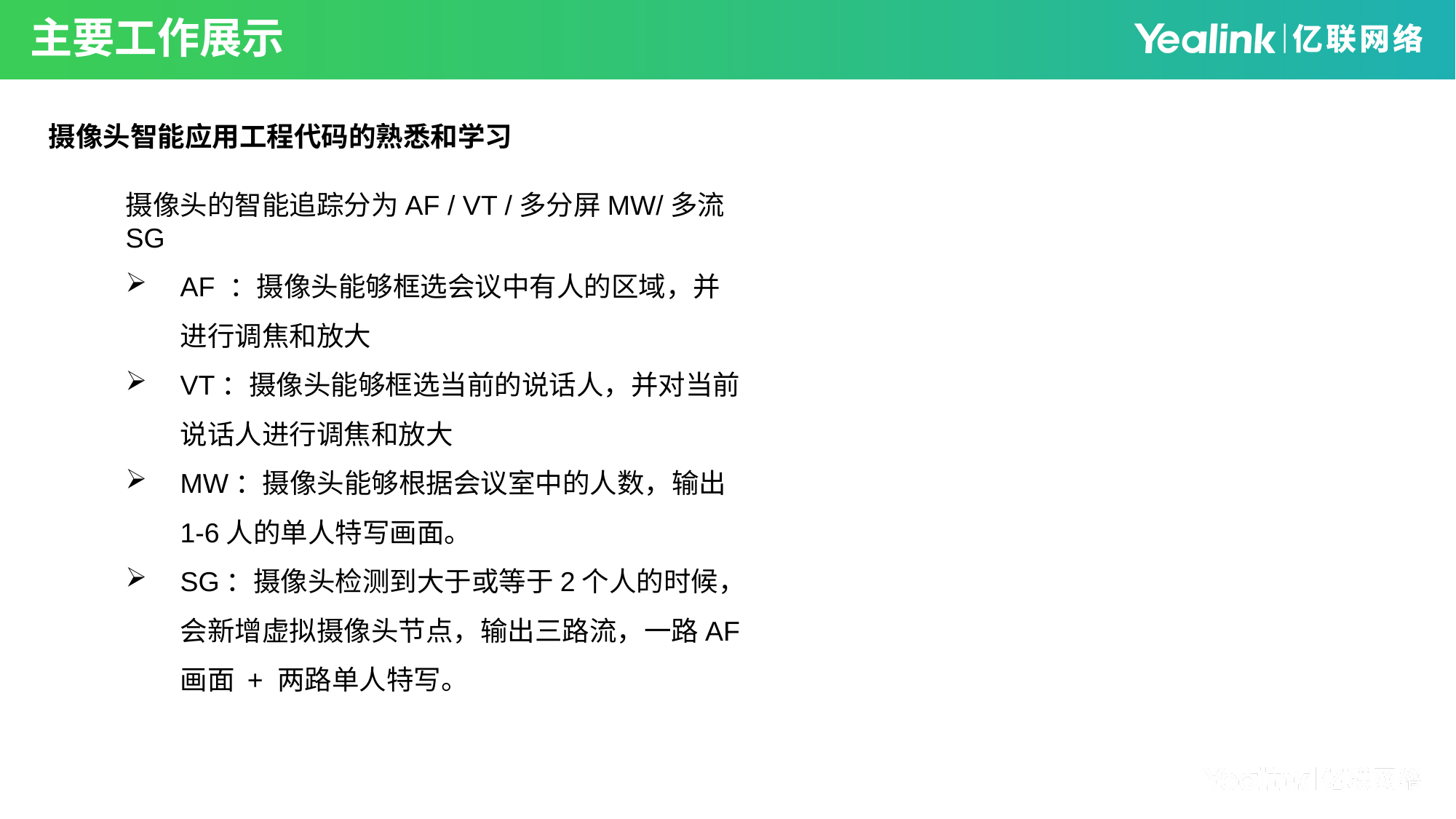

主要工作展示
摄像头智能应用工程代码的熟悉和学习
摄像头的智能追踪分为AF / VT /多分屏MW/多流SG
AF ：摄像头能够框选会议中有人的区域，并进行调焦和放大
VT：摄像头能够框选当前的说话人，并对当前说话人进行调焦和放大
MW：摄像头能够根据会议室中的人数，输出1-6人的单人特写画面。
SG：摄像头检测到大于或等于2个人的时候，会新增虚拟摄像头节点，输出三路流，一路AF画面 + 两路单人特写。